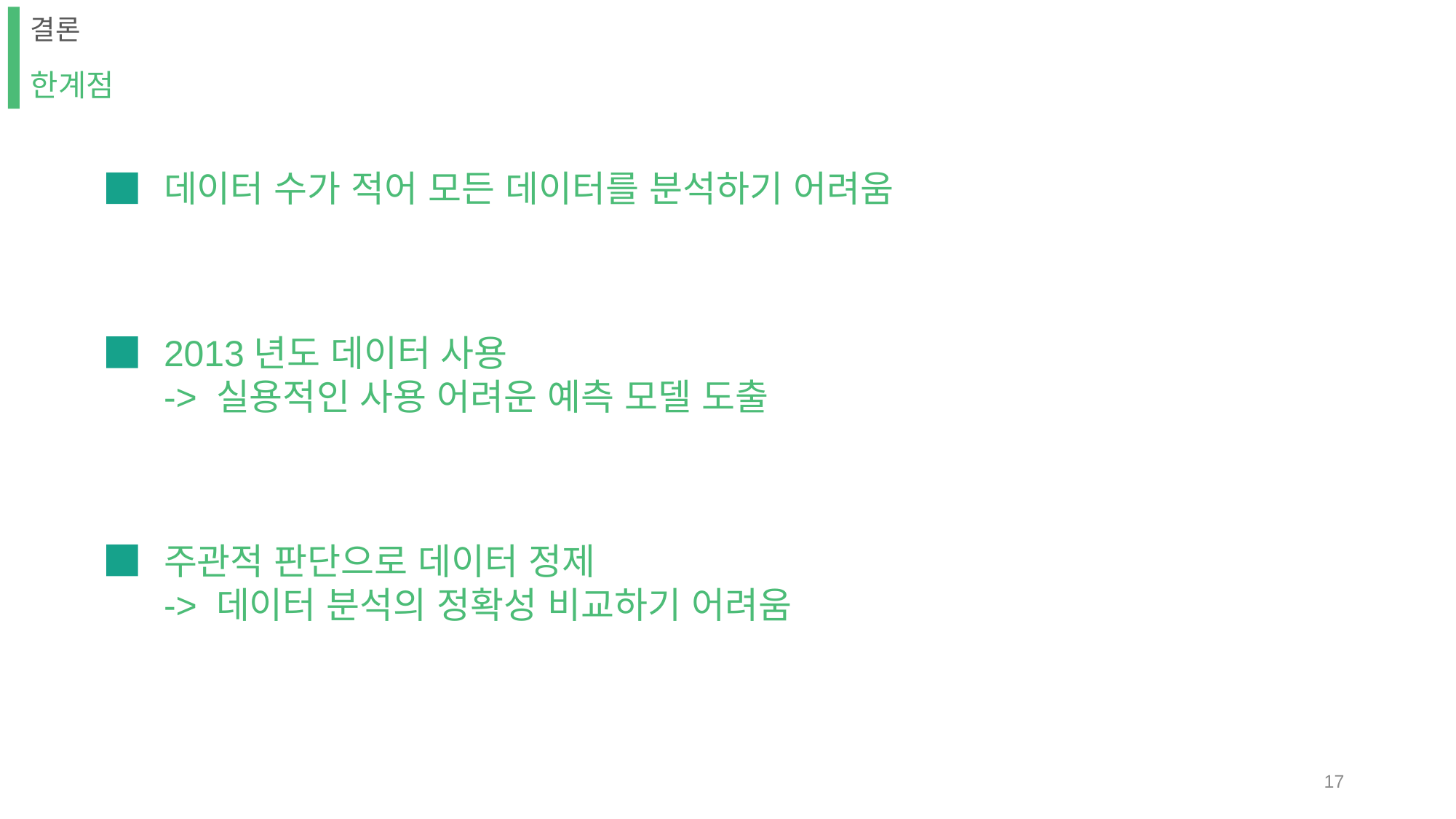

결론
한계점
데이터 수가 적어 모든 데이터를 분석하기 어려움

2013년도 데이터 사용
-> 실용적인 사용 어려운 예측 모델 도출

주관적 판단으로 데이터 정제
-> 데이터 분석의 정확성 비교하기 어려움

17